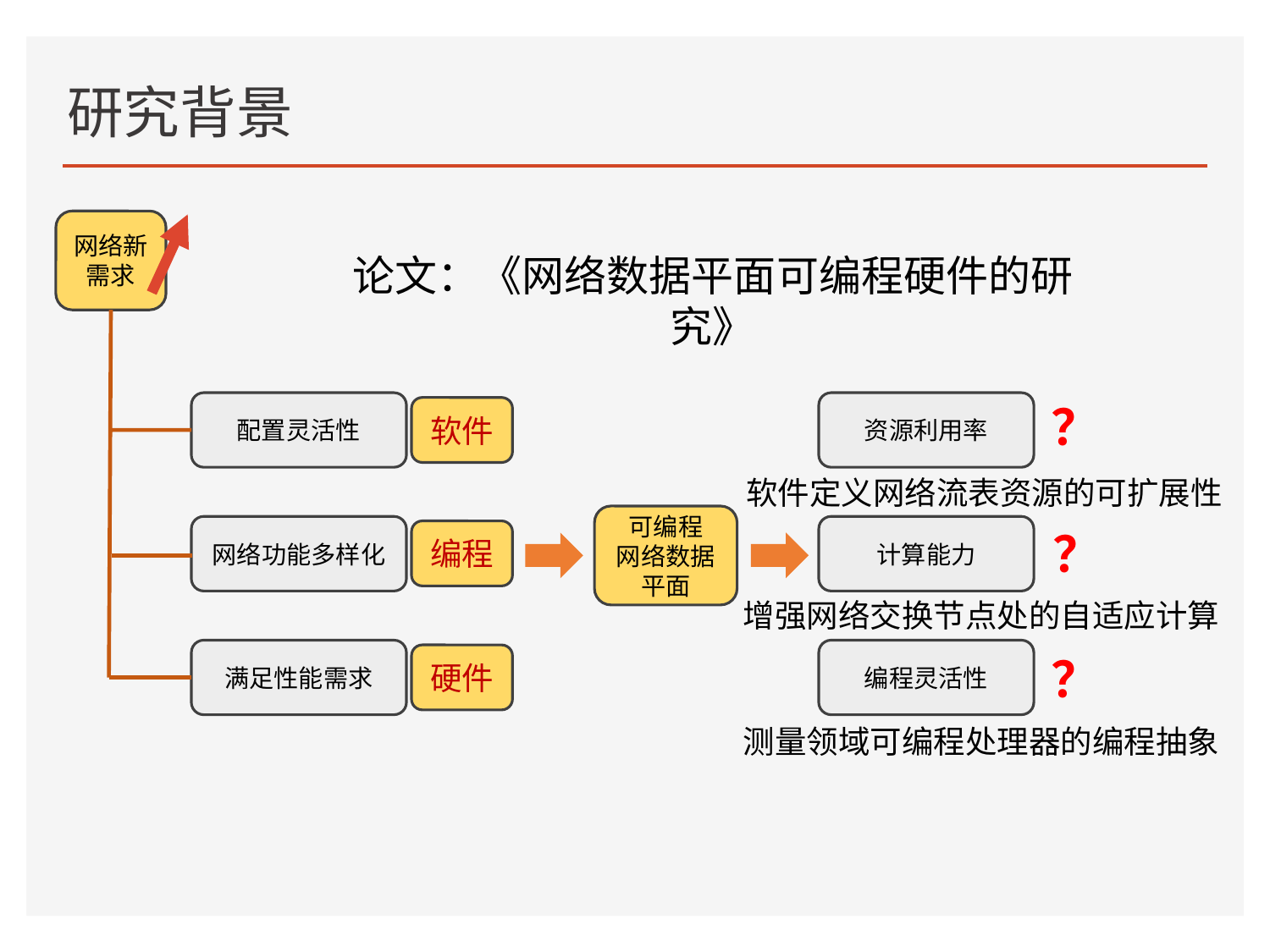

网络数据
平面
# 研究背景
有限的资源
网络新需求
论文：《网络数据平面可编程硬件的研究》
全球移动用户数量
57亿
全球互联网带宽
RMB
2352亿
5.85EB
中国云计算市场

45亿

32亿
756亿
1.79EB
？
配置灵活性
资源利用率
软件
147亿

0.45EB

软件定义网络流表资源的可扩展性
2017
2020
2023
2017
2020
2023
2017
2020
2023
可编程
网络数据
平面
网络功能多样化
计算能力
？
编程

增强网络交换节点处的自适应计算
智慧物流
5G/6G
智慧城市
云计算
满足性能需求
编程灵活性
？
硬件
新基建
智慧交通
智慧办公
新互联
雾计算
边缘计算
测量领域可编程处理器的编程抽象
智慧教育
智慧医疗
深度学习
物联网
流量增长点
新应用